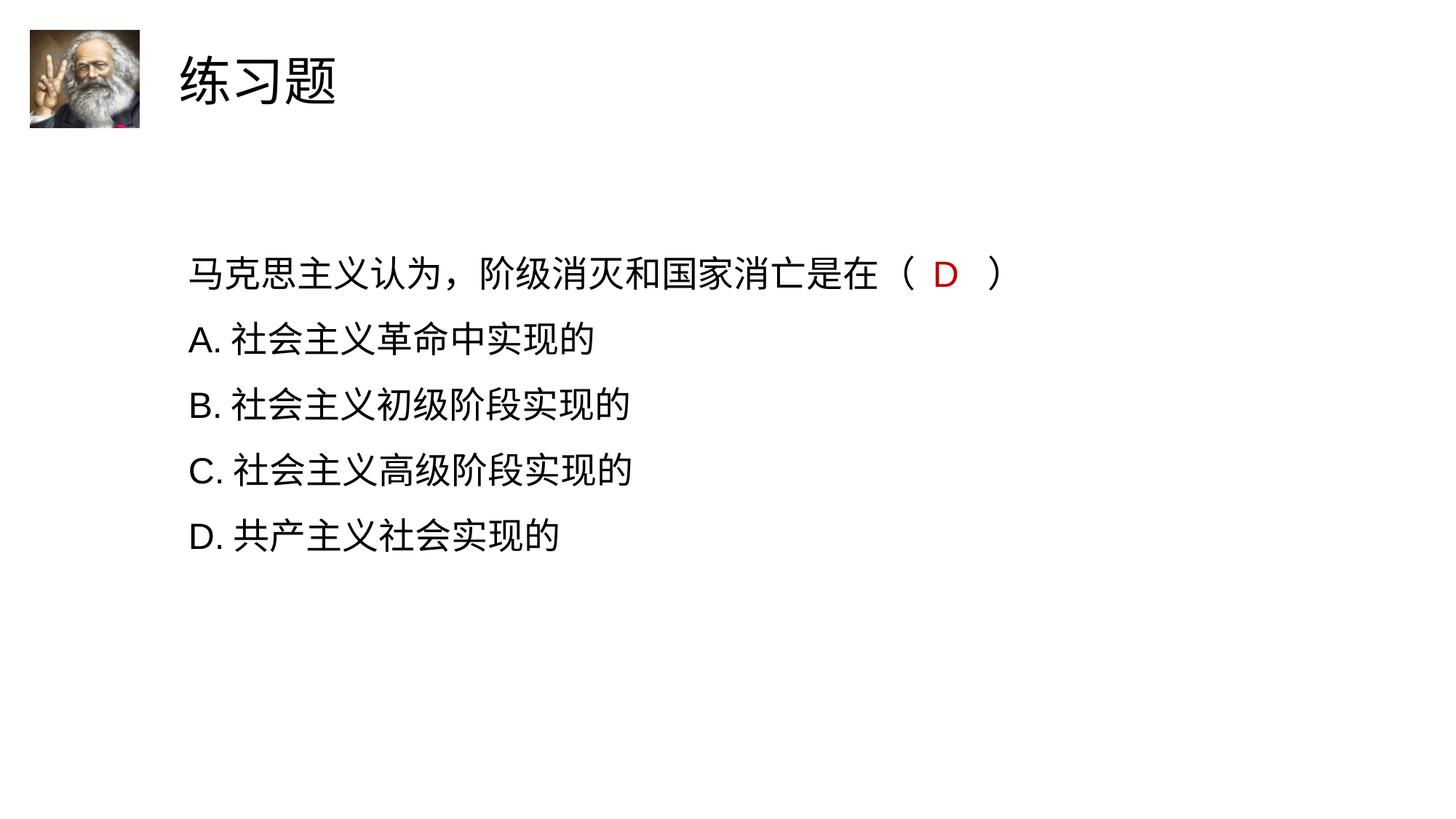

马克思主义认为，阶级消灭和国家消亡是在（ D  ）
A.社会主义革命中实现的
B.社会主义初级阶段实现的
C.社会主义高级阶段实现的
D.共产主义社会实现的